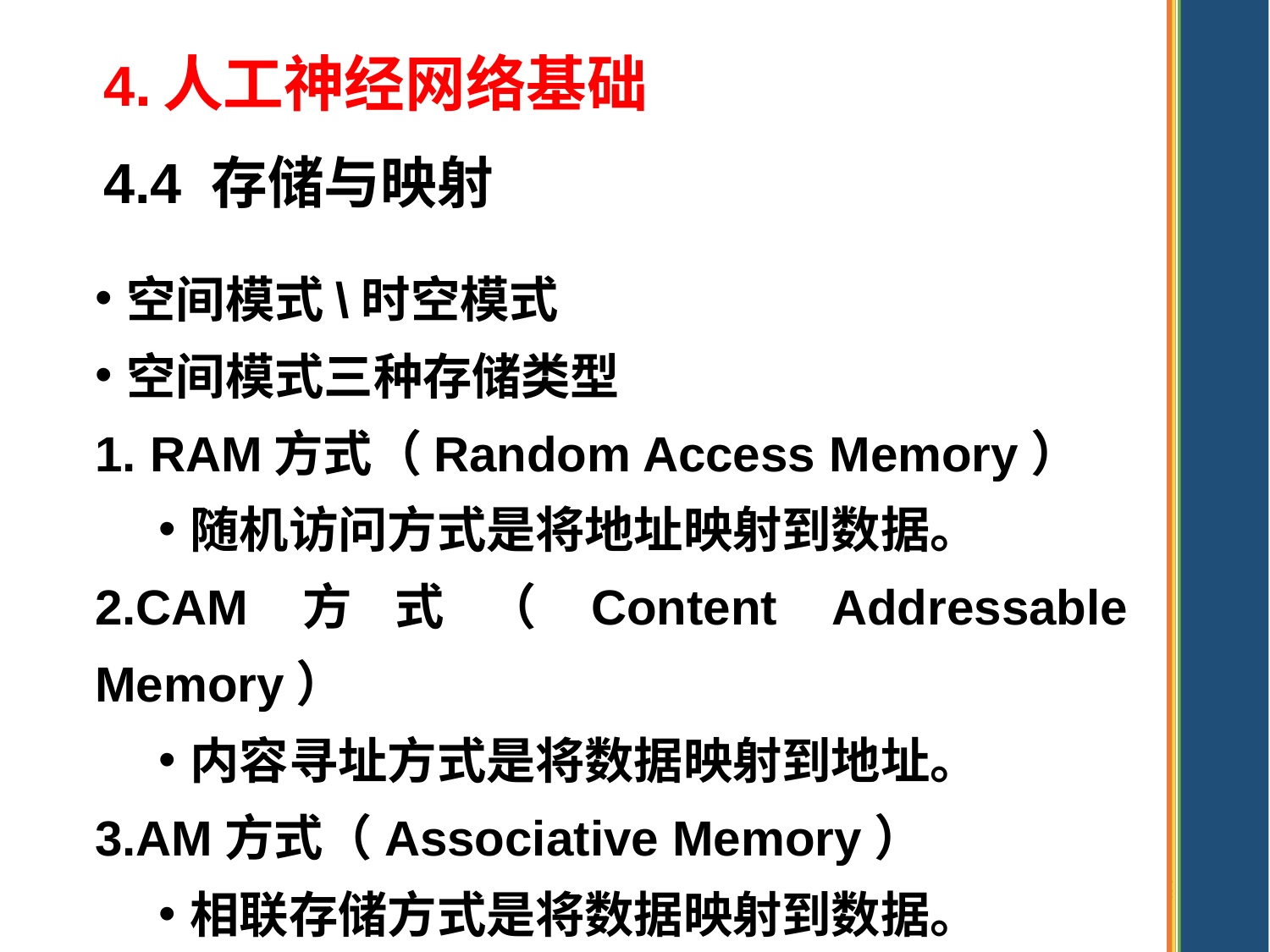

4.人工神经网络基础
4.4 存储与映射
空间模式\时空模式
空间模式三种存储类型
1. RAM方式（Random Access Memory）
随机访问方式是将地址映射到数据。
2.CAM方式（Content Addressable Memory）
内容寻址方式是将数据映射到地址。
3.AM方式（Associative Memory）
相联存储方式是将数据映射到数据。
94